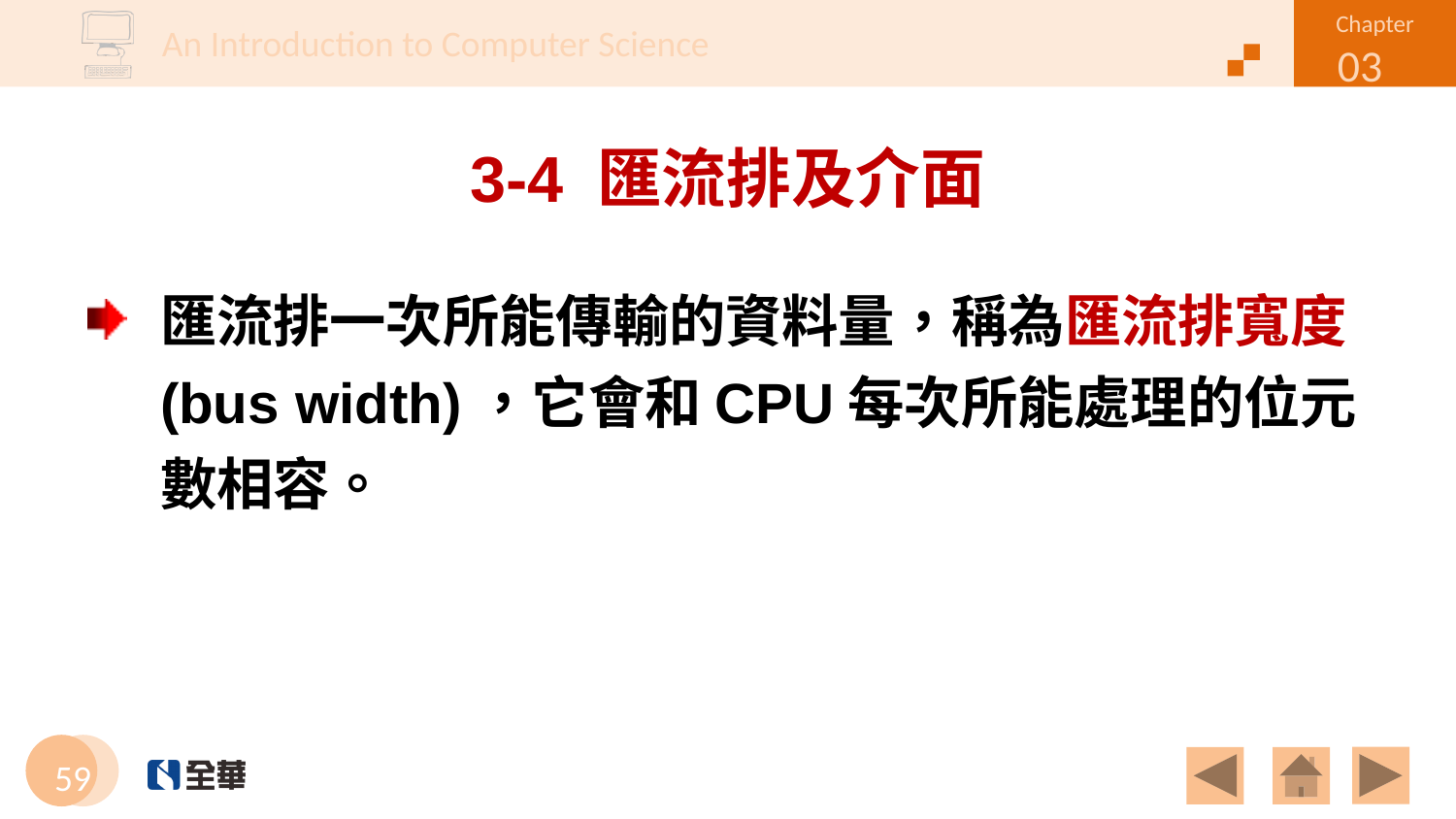

# 3-4 匯流排及介面
匯流排一次所能傳輸的資料量，稱為匯流排寬度(bus width)，它會和CPU每次所能處理的位元數相容。